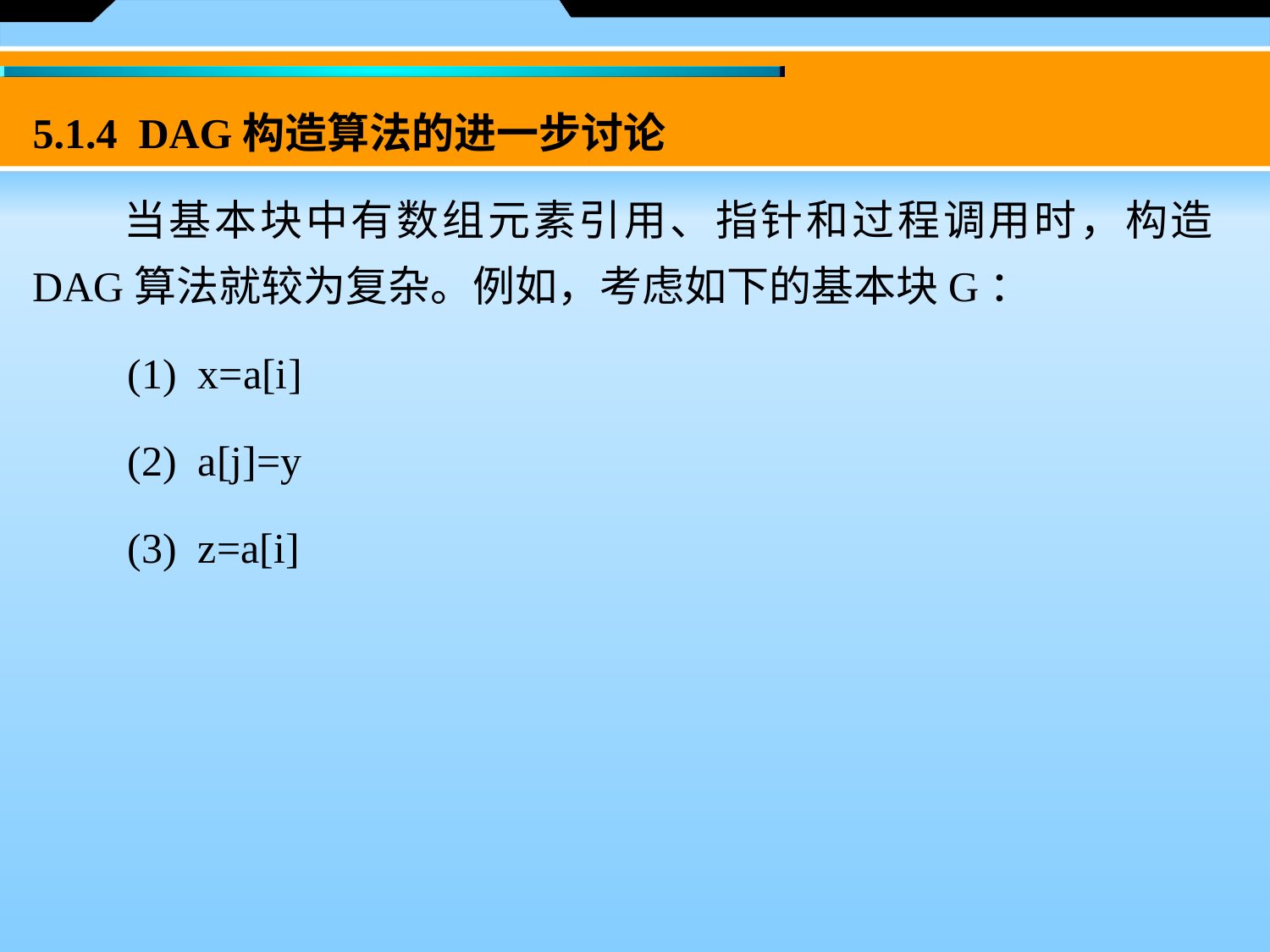

5.1.4  DAG构造算法的进一步讨论
　　当基本块中有数组元素引用、指针和过程调用时，构造DAG算法就较为复杂。例如，考虑如下的基本块G：
　　(1)  x=a[i]
　　(2)  a[j]=y
　　(3)  z=a[i]